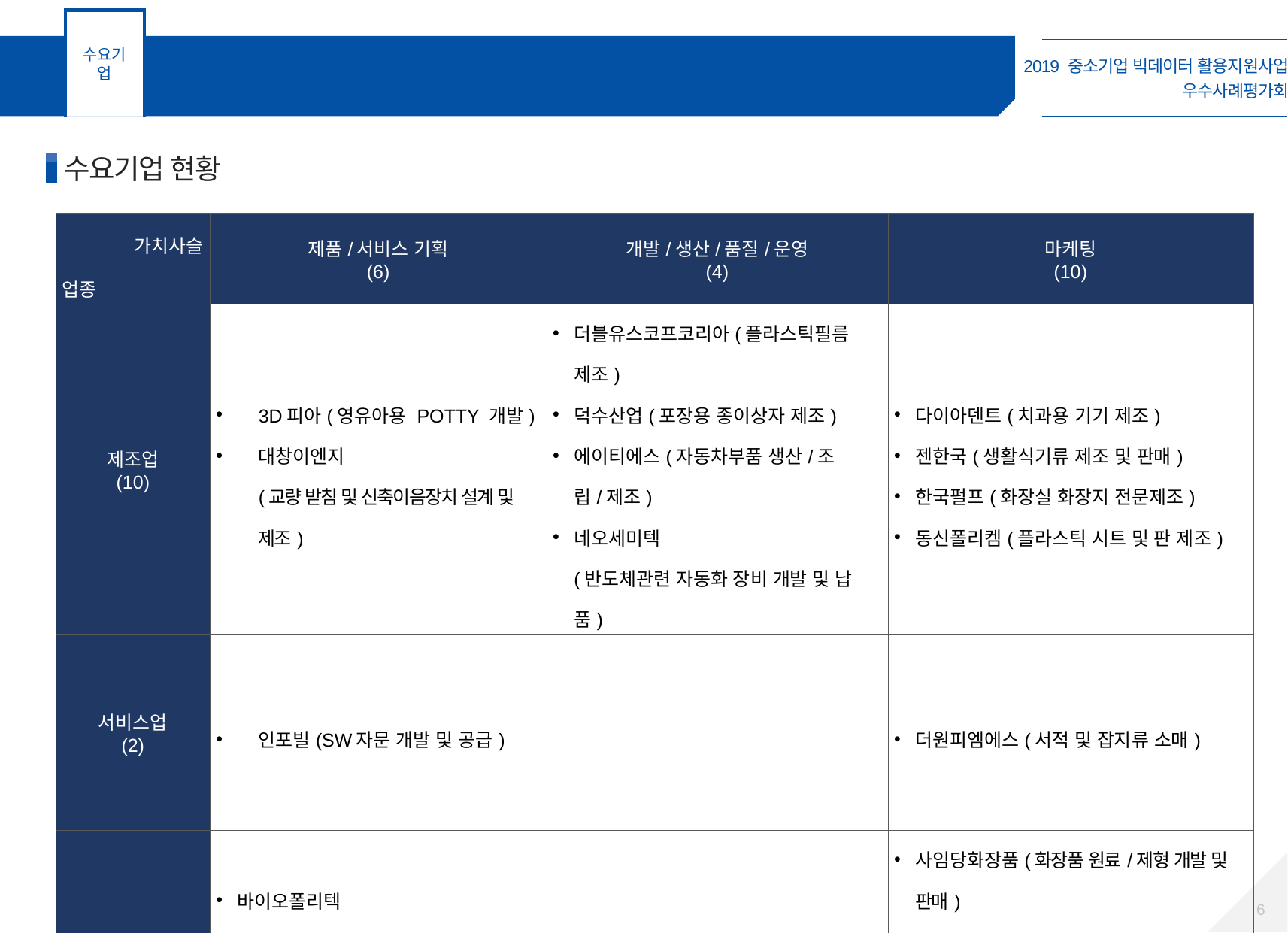

수요기업
수요 중소기업 업종별 현황
4
수요기업 현황

| 가치사슬 업종 | 제품/서비스 기획 (6) | 개발/생산/품질/운영 (4) | 마케팅 (10) |
| --- | --- | --- | --- |
| 제조업 (10) | 3D피아(영유아용 POTTY 개발) 대창이엔지 (교량 받침 및 신축이음장치 설계 및 제조) | 더블유스코프코리아(플라스틱필름 제조) 덕수산업(포장용 종이상자 제조) 에이티에스(자동차부품 생산/조립/제조) 네오세미텍 (반도체관련 자동화 장비 개발 및 납품) | 다이아덴트(치과용 기기 제조) 젠한국(생활식기류 제조 및 판매) 한국펄프(화장실 화장지 전문제조) 동신폴리켐(플라스틱 시트 및 판 제조) |
| 서비스업 (2) | 인포빌(SW자문 개발 및 공급) |  | 더원피엠에스(서적 및 잡지류 소매) |
| 온/오프라인 유통업 (8) | 바이오폴리텍 (콜라겐 식품 및 화장품 제조/판매) 태웅식품(건강기능식품 제조/판매) 한국생명과학연구소 (천연물질 기능성화장품 제조/판매) |  | 사임당화장품(화장품 원료/제형 개발 및 판매) 미스플러스(입욕제 전문 제조 및 OEM수출) 내몸애(반려동물 영양제 제조 및 판매) 정우통상(식품첨가물 유통) 참옻들(옻을 활용한 건강식품 제조) |
6